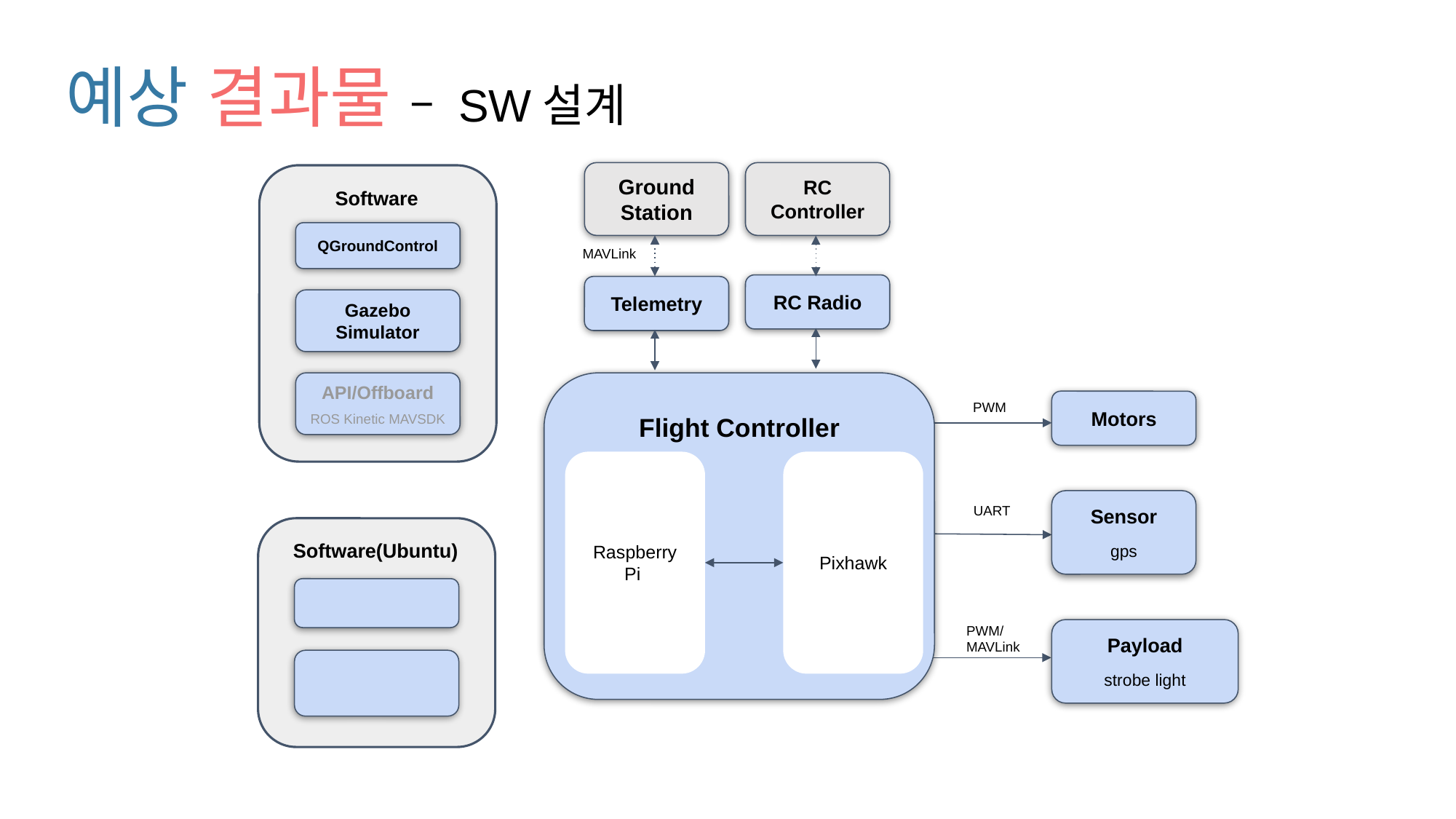

# 예상 결과물 – SW설계
Ground
Station
RC
Controller
MAVLink
RC Radio
Telemetry

Software
QGroundControl
Gazebo
Simulator
API/Offboard

ROS Kinetic MAVSDK
Flight Controller

Pixhawk
Raspberry Pi
PWM
Motors
Sensor

gps
UART

Software(Ubuntu)

PWM/
MAVLink
Payload

strobe light